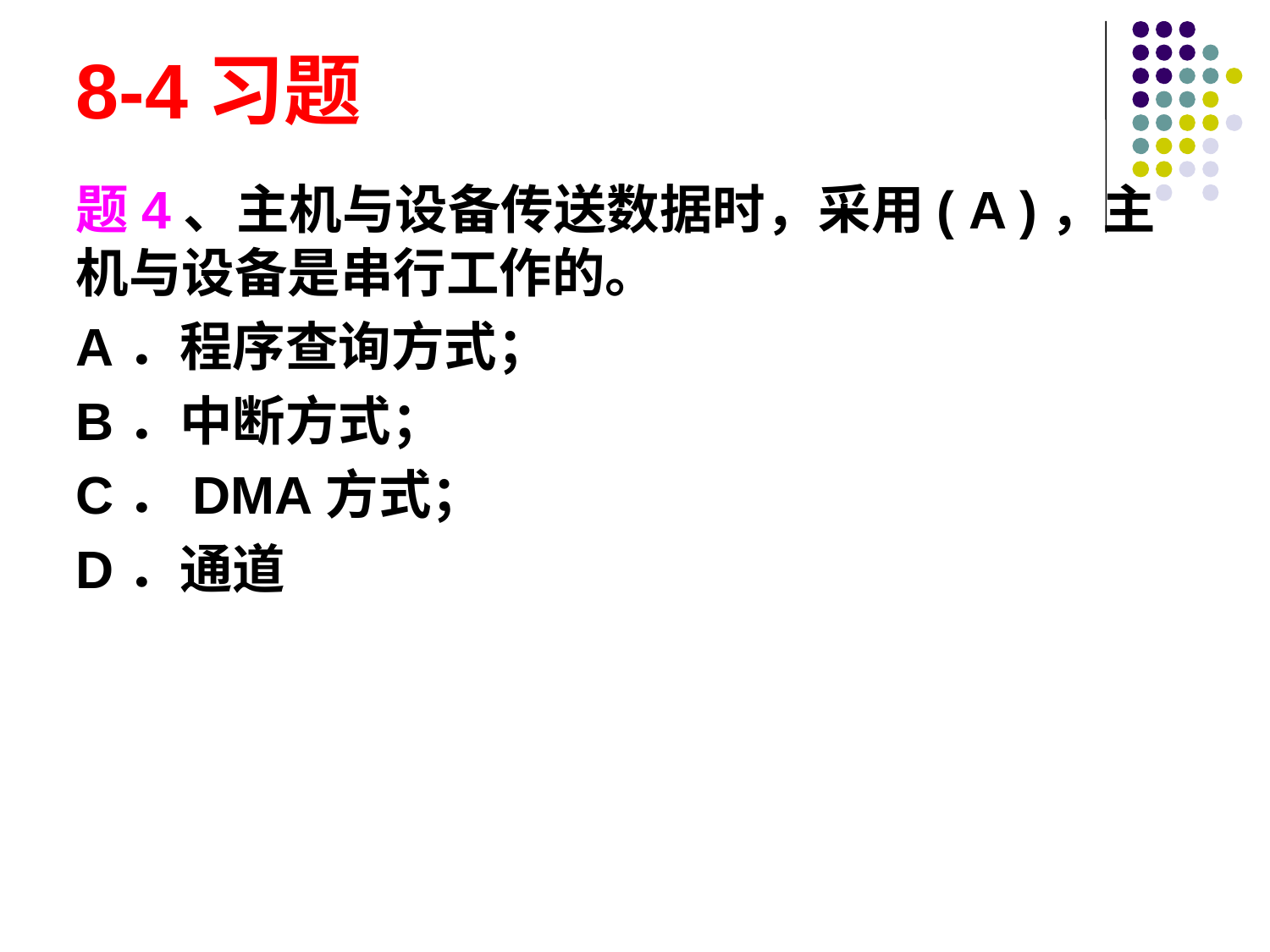

# 8-4习题
题4、主机与设备传送数据时，采用( A )，主机与设备是串行工作的。
A．程序查询方式；
B．中断方式；
C．DMA方式；
D．通道